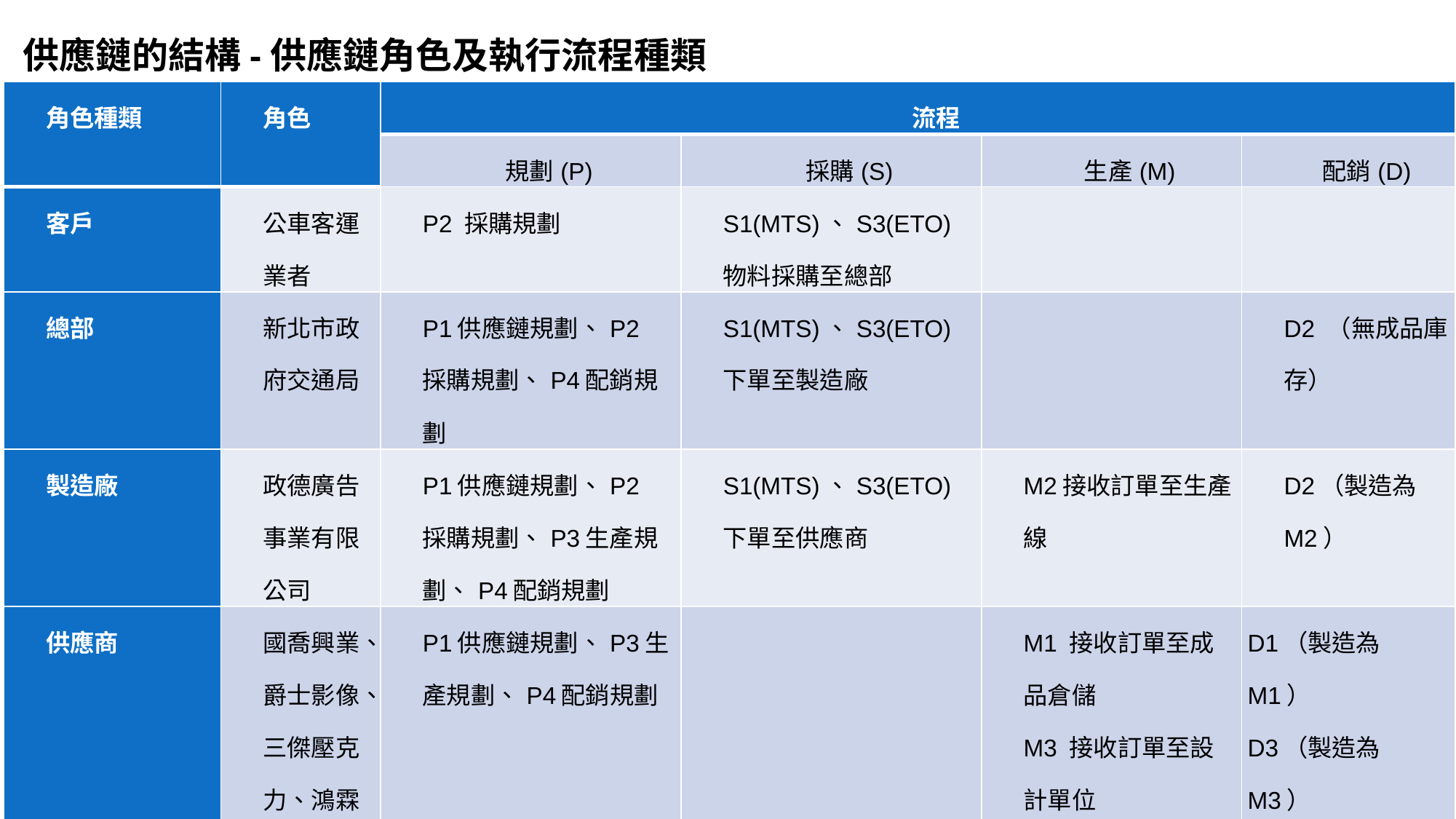

供應鏈的結構-供應鏈角色及執行流程種類
| 角色種類 | 角色 | 流程 |  |  |  |
| --- | --- | --- | --- | --- | --- |
|  |  | 規劃(P) | 採購(S) | 生產(M) | 配銷(D) |
| 客戶 | 公車客運業者 | P2 採購規劃 | S1(MTS)、S3(ETO)物料採購至總部 |  |  |
| 總部 | 新北市政府交通局 | P1供應鏈規劃、P2 採購規劃、P4配銷規劃 | S1(MTS)、S3(ETO)下單至製造廠 |  | D2 （無成品庫存） |
| 製造廠 | 政德廣告事業有限公司 | P1供應鏈規劃、P2 採購規劃、P3生產規劃、P4配銷規劃 | S1(MTS)、S3(ETO)下單至供應商 | M2接收訂單至生產線 | D2（製造為M2） |
| 供應商 | 國喬興業、爵士影像、三傑壓克力、鴻霖螺絲 | P1供應鏈規劃、P3生產規劃、P4配銷規劃 |  | M1 接收訂單至成品倉儲 M3 接收訂單至設計單位 | D1（製造為M1） D3（製造為M3） |

#